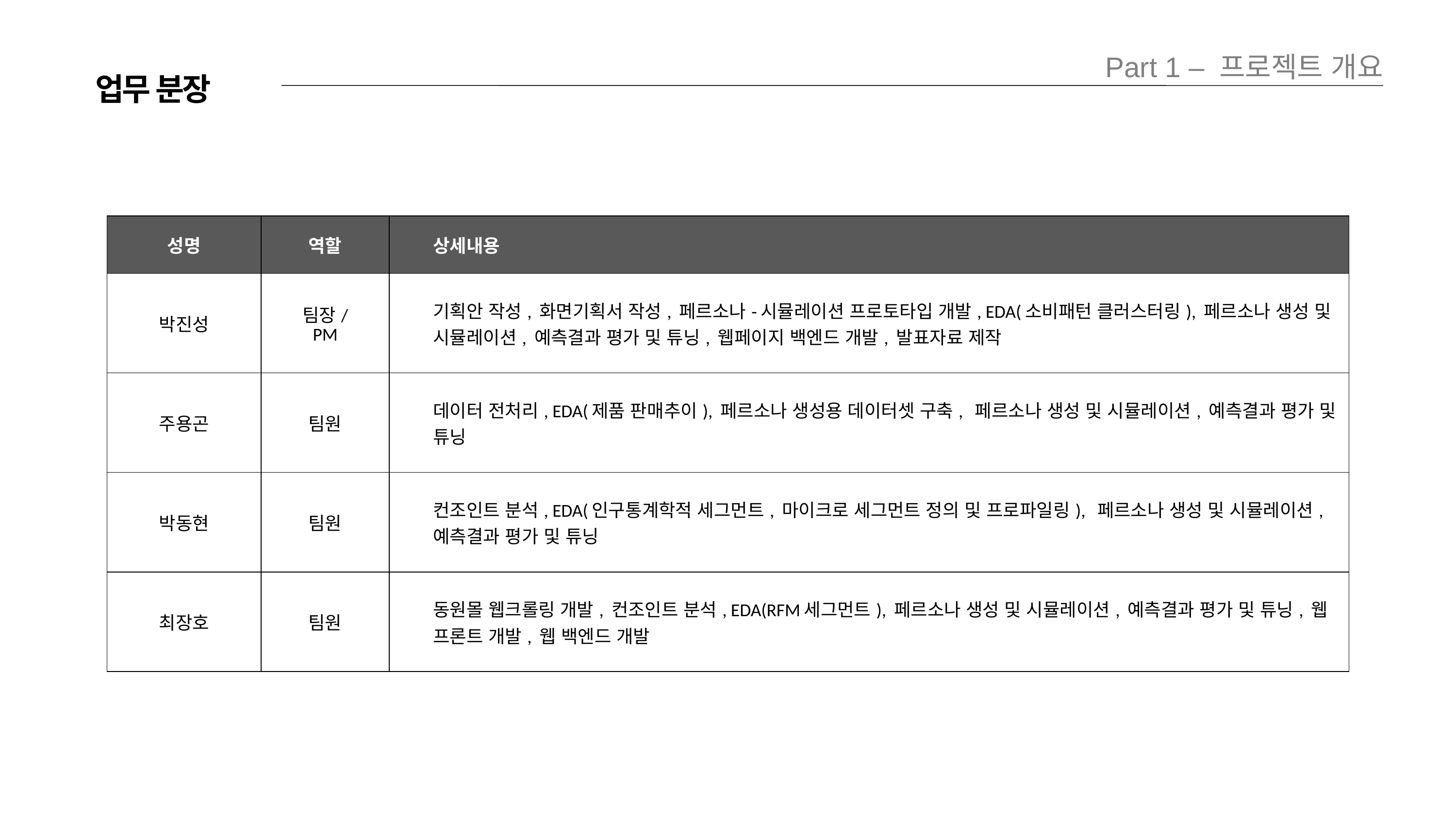

Part 1 – 프로젝트 개요
업무 분장

| 성명 | 역할 | 상세내용 |
| --- | --- | --- |
| 박진성 | 팀장/ PM | 기획안 작성, 화면기획서 작성, 페르소나-시뮬레이션 프로토타입 개발, EDA(소비패턴 클러스터링), 페르소나 생성 및 시뮬레이션, 예측결과 평가 및 튜닝, 웹페이지 백엔드 개발, 발표자료 제작 |
| 주용곤 | 팀원 | 데이터 전처리, EDA(제품 판매추이), 페르소나 생성용 데이터셋 구축,  페르소나 생성 및 시뮬레이션, 예측결과 평가 및 튜닝 |
| 박동현 | 팀원 | 컨조인트 분석, EDA(인구통계학적 세그먼트, 마이크로 세그먼트 정의 및 프로파일링),  페르소나 생성 및 시뮬레이션, 예측결과 평가 및 튜닝 |
| 최장호 | 팀원 | 동원몰 웹크롤링 개발, 컨조인트 분석, EDA(RFM세그먼트), 페르소나 생성 및 시뮬레이션, 예측결과 평가 및 튜닝, 웹 프론트 개발, 웹 백엔드 개발 |